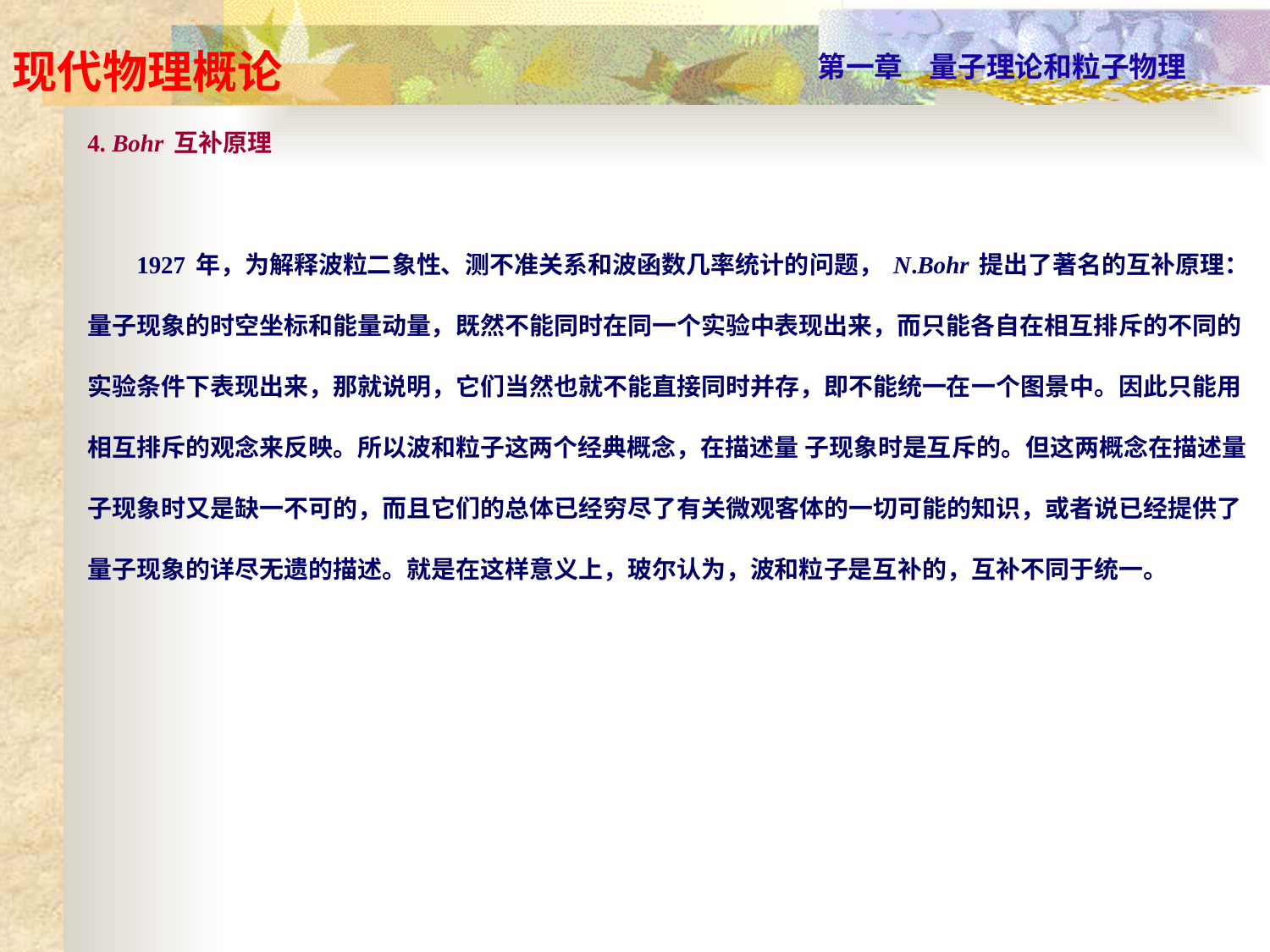

4. Bohr互补原理

        1927年，为解释波粒二象性、测不准关系和波函数几率统计的问题，N.Bohr提出了著名的互补原理：量子现象的时空坐标和能量动量，既然不能同时在同一个实验中表现出来，而只能各自在相互排斥的不同的实验条件下表现出来，那就说明，它们当然也就不能直接同时并存，即不能统一在一个图景中。因此只能用相互排斥的观念来反映。所以波和粒子这两个经典概念，在描述量 子现象时是互斥的。但这两概念在描述量子现象时又是缺一不可的，而且它们的总体已经穷尽了有关微观客体的一切可能的知识，或者说已经提供了量子现象的详尽无遗的描述。就是在这样意义上，玻尔认为，波和粒子是互补的，互补不同于统一。